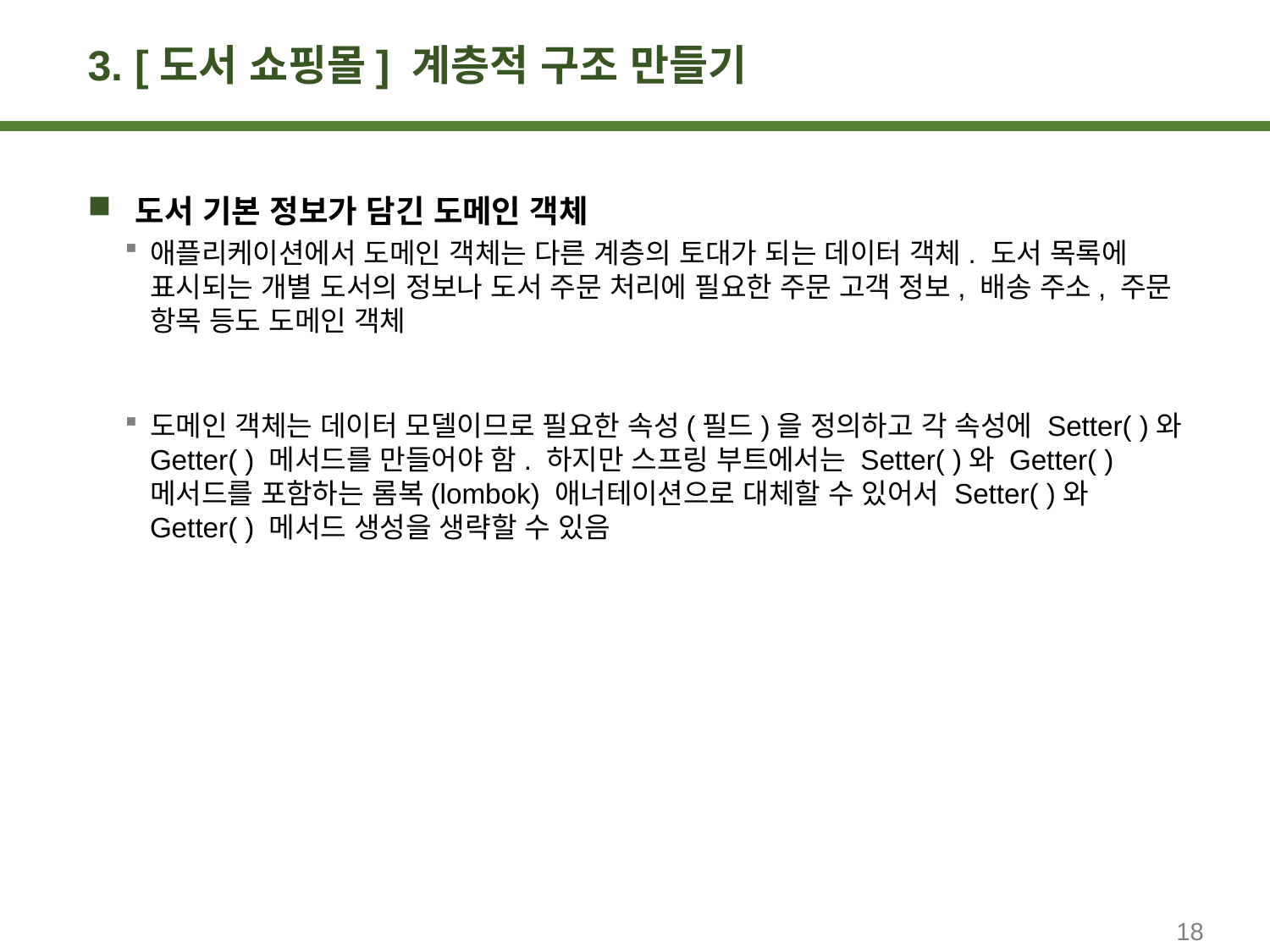

# 3. [도서 쇼핑몰] 계층적 구조 만들기
도서 기본 정보가 담긴 도메인 객체
애플리케이션에서 도메인 객체는 다른 계층의 토대가 되는 데이터 객체. 도서 목록에 표시되는 개별 도서의 정보나 도서 주문 처리에 필요한 주문 고객 정보, 배송 주소, 주문 항목 등도 도메인 객체

도메인 객체는 데이터 모델이므로 필요한 속성(필드)을 정의하고 각 속성에 Setter( )와 Getter( ) 메서드를 만들어야 함. 하지만 스프링 부트에서는 Setter( )와 Getter( ) 메서드를 포함하는 롬복(lombok) 애너테이션으로 대체할 수 있어서 Setter( )와 Getter( ) 메서드 생성을 생략할 수 있음